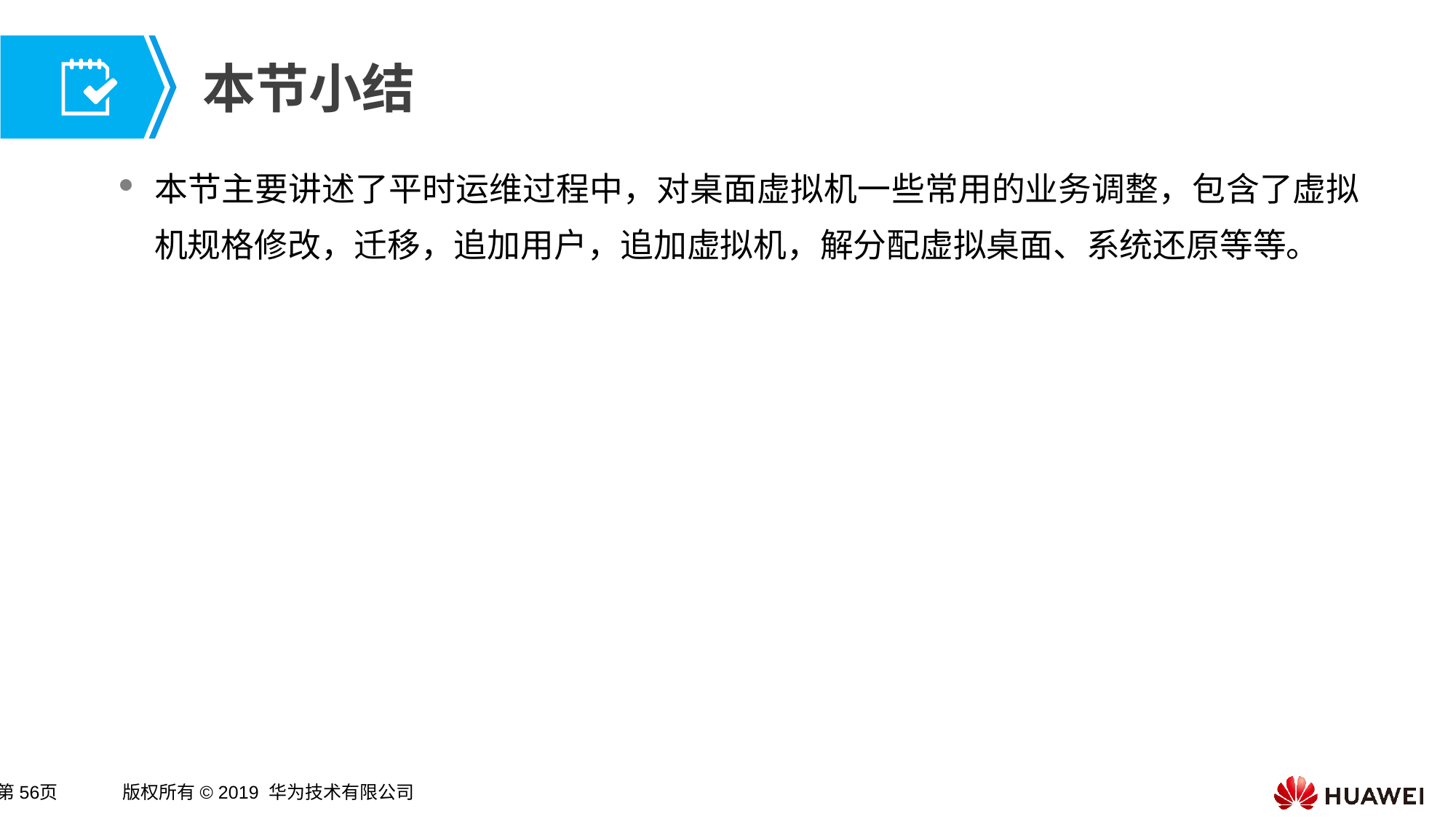

本节主要讲述了平时运维过程中，对桌面虚拟机一些常用的业务调整，包含了虚拟机规格修改，迁移，追加用户，追加虚拟机，解分配虚拟桌面、系统还原等等。